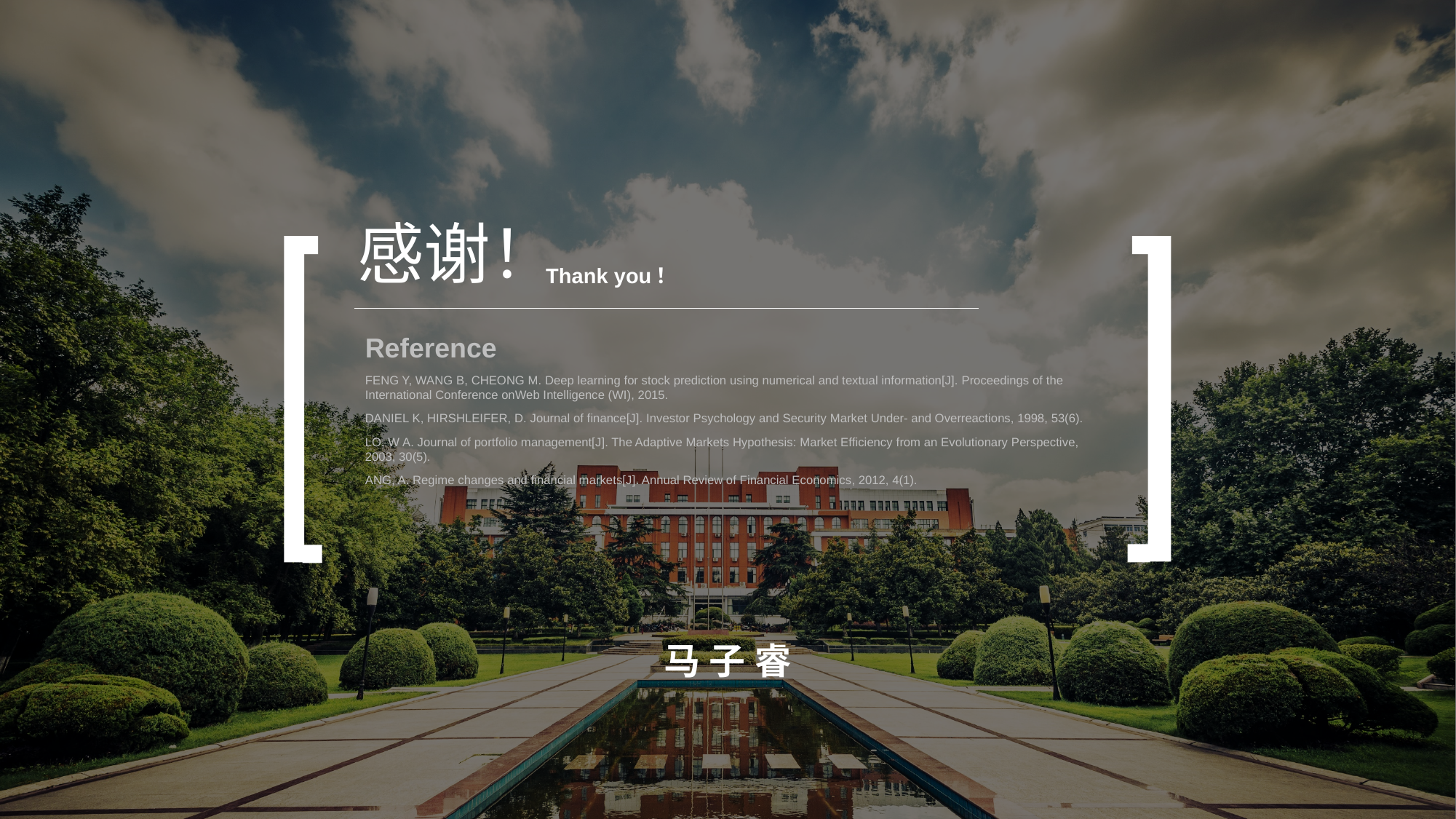

感谢！

Thank you！
Reference
FENG Y, WANG B, CHEONG M. Deep learning for stock prediction using numerical and textual information[J]. Proceedings of the International Conference onWeb Intelligence (WI), 2015.
DANIEL K, HIRSHLEIFER, D. Journal of finance[J]. Investor Psychology and Security Market Under- and Overreactions, 1998, 53(6).
LO, W A. Journal of portfolio management[J]. The Adaptive Markets Hypothesis: Market Efficiency from an Evolutionary Perspective, 2003, 30(5).
ANG, A. Regime changes and financial markets[J]. Annual Review of Financial Economics, 2012, 4(1).
马子睿